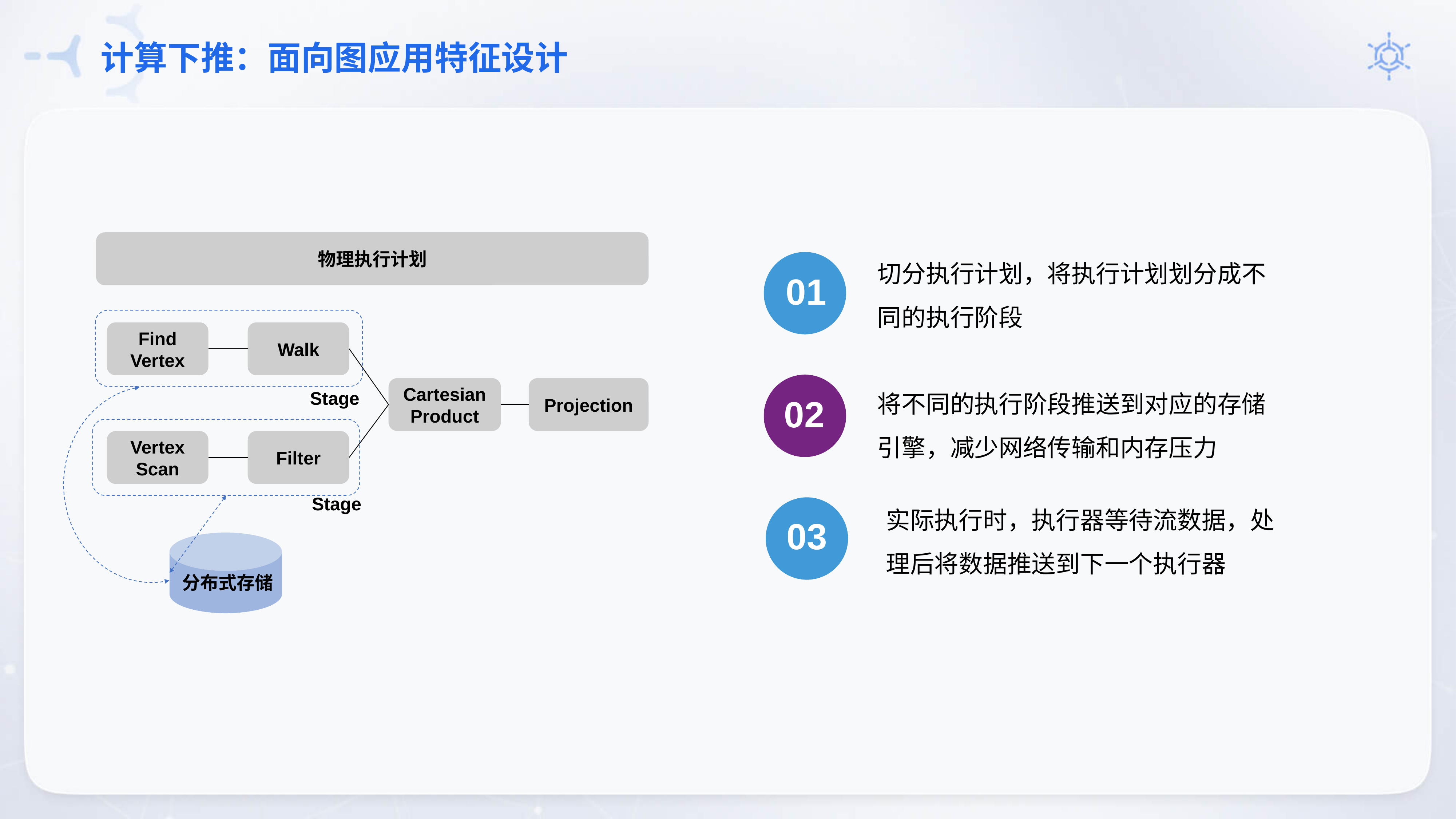

# 计算下推：面向图应用特征设计
物理执行计划
切分执行计划，将执行计划划分成不同的执行阶段

01

Find
Vertex
Walk
将不同的执行阶段推送到对应的存储引擎，减少网络传输和内存压力

02
Cartesian
Product
Projection
Stage

Filter
Vertex
Scan
Stage
实际执行时，执行器等待流数据，处理后将数据推送到下一个执行器

03

分布式存储